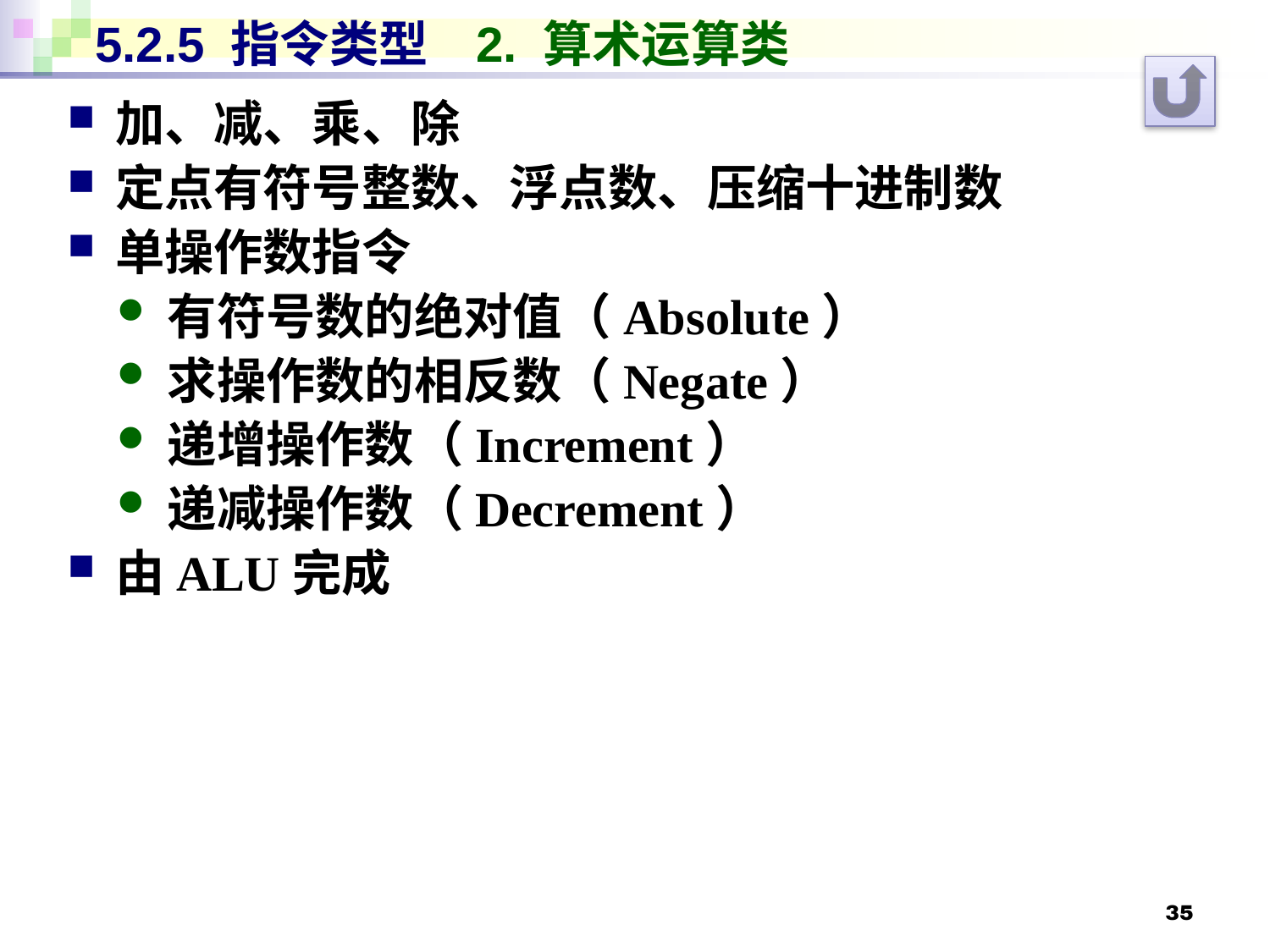

# 5.2.5 指令类型	2. 算术运算类

加、减、乘、除
定点有符号整数、浮点数、压缩十进制数
单操作数指令
有符号数的绝对值（Absolute）
求操作数的相反数（Negate）
递增操作数（Increment）
递减操作数（Decrement）
由ALU完成
35